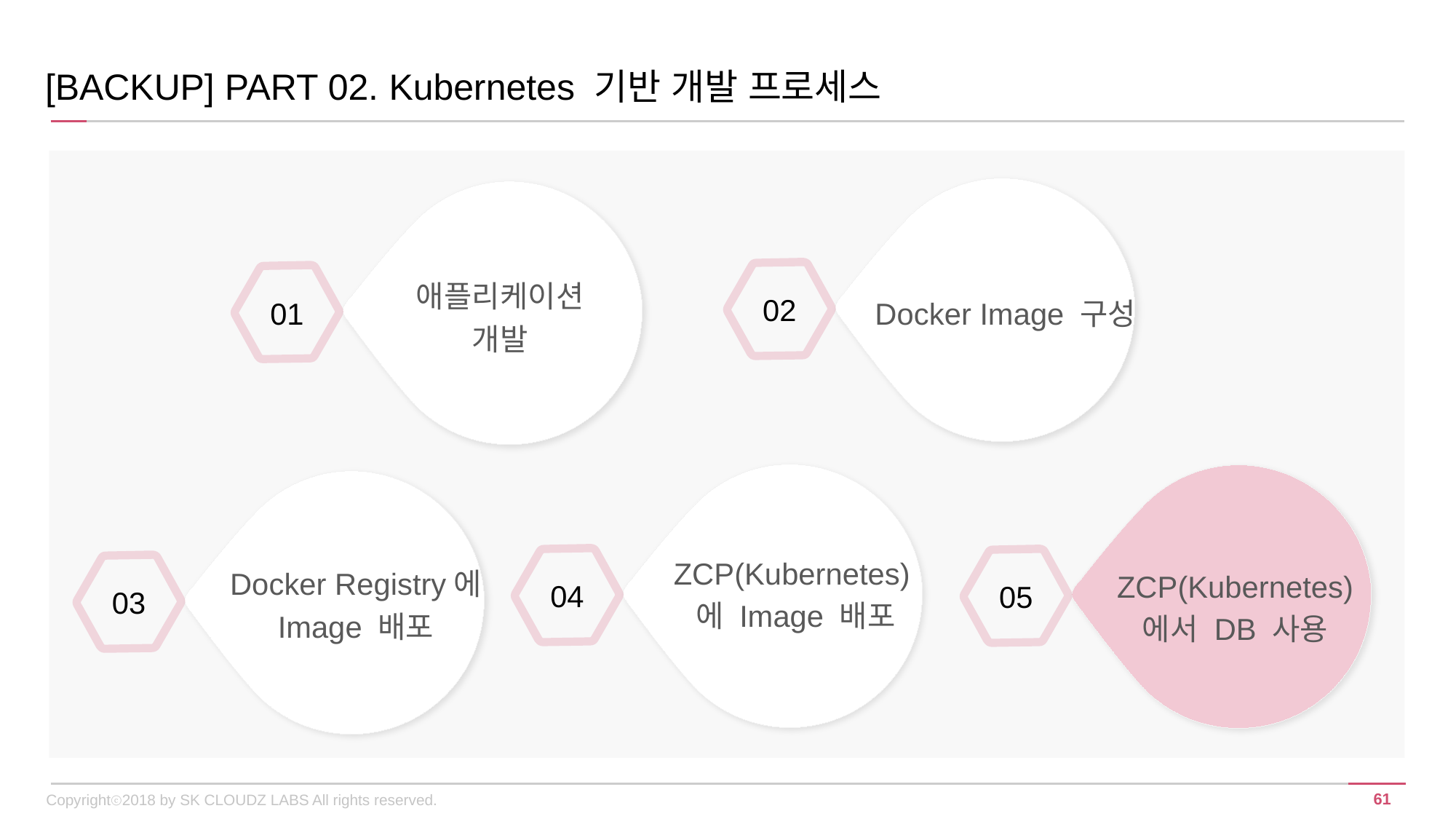

[BACKUP] PART 02. Kubernetes 기반 개발 프로세스

애플리케이션
개발
Docker Image 구성
02
01

ZCP(Kubernetes)에 Image 배포
04

Docker Registry에 Image 배포
03

ZCP(Kubernetes) 에서 DB 사용
05
Copyrightⓒ2018 by SK CLOUDZ LABS All rights reserved.